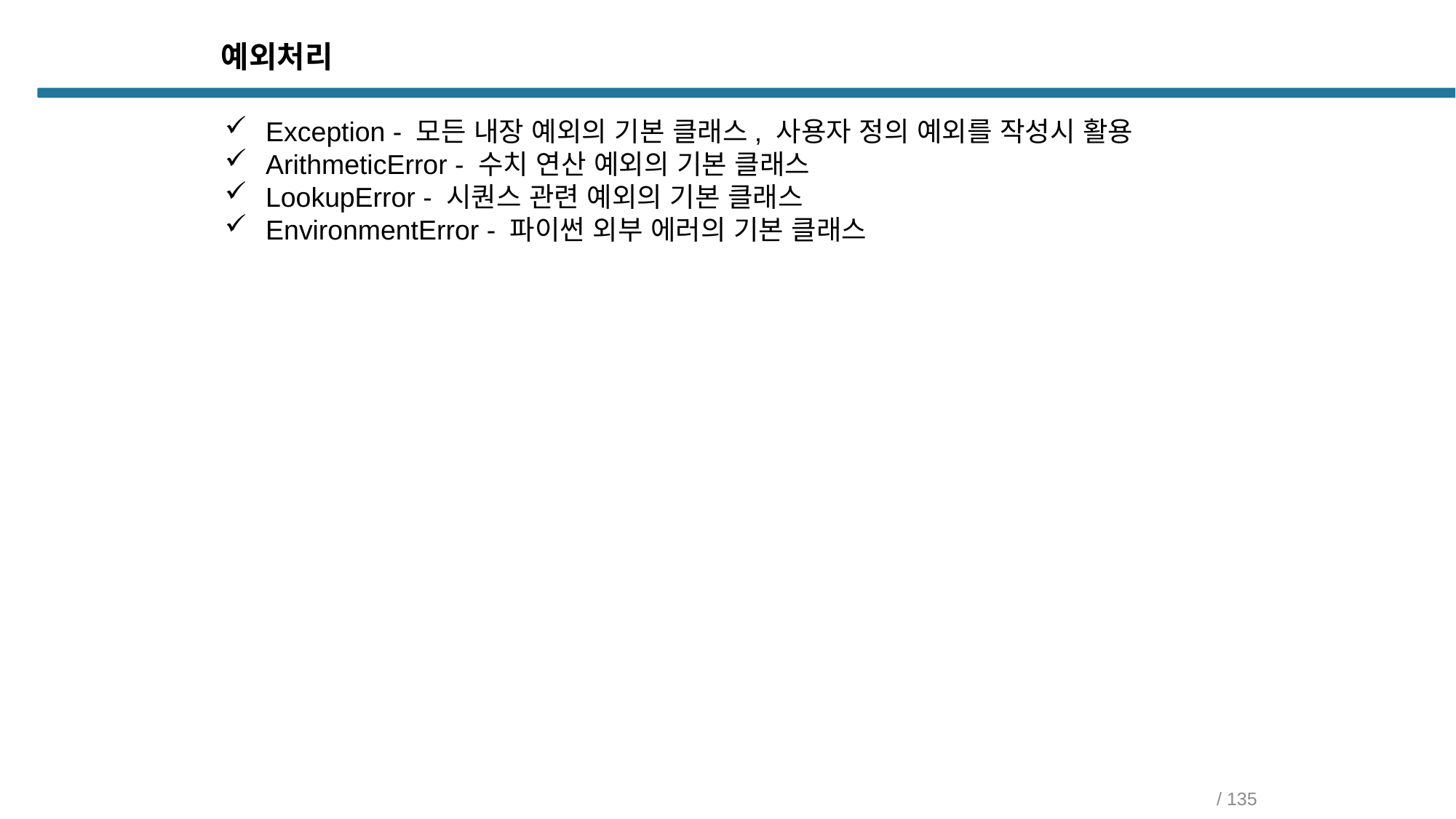

예외처리
Exception - 모든 내장 예외의 기본 클래스, 사용자 정의 예외를 작성시 활용
ArithmeticError - 수치 연산 예외의 기본 클래스
LookupError - 시퀀스 관련 예외의 기본 클래스
EnvironmentError - 파이썬 외부 에러의 기본 클래스
/ 135